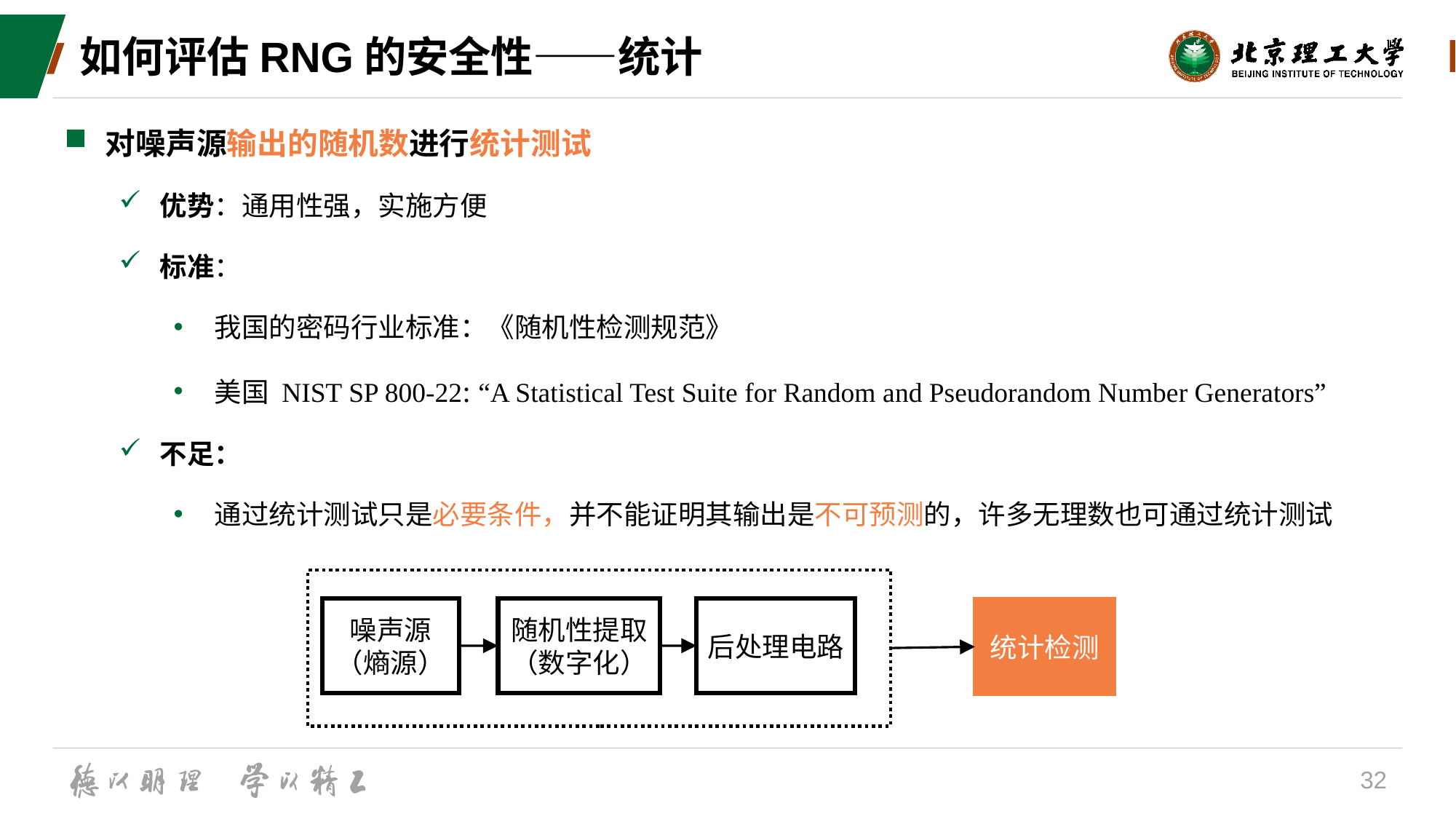

# 如何评估RNG的安全性——统计
对噪声源输出的随机数进行统计测试
优势：通用性强，实施方便
标准：
我国的密码行业标准：《随机性检测规范》
美国 NIST SP 800-22: “A Statistical Test Suite for Random and Pseudorandom Number Generators”
不足：
通过统计测试只是必要条件，并不能证明其输出是不可预测的，许多无理数也可通过统计测试

噪声源
（熵源）
后处理电路
随机性提取
（数字化）
统计检测